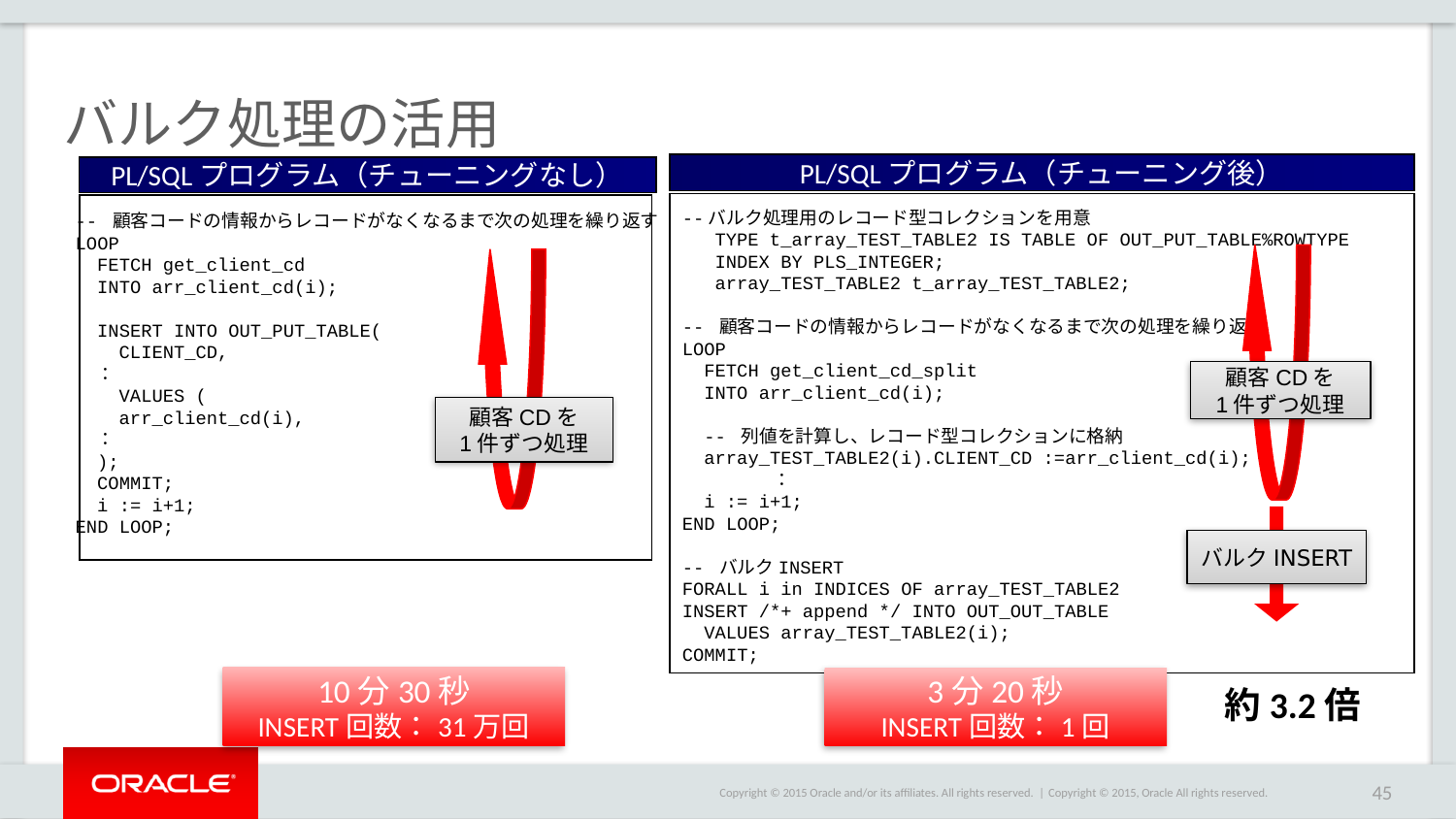

# バルク処理の活用
PL/SQLプログラム（チューニング後）
PL/SQLプログラム（チューニングなし）

--バルク処理用のレコード型コレクションを用意
   TYPE t_array_TEST_TABLE2 IS TABLE OF OUT_PUT_TABLE%ROWTYPE
   INDEX BY PLS_INTEGER;
   array_TEST_TABLE2 t_array_TEST_TABLE2;

-- 顧客コードの情報からレコードがなくなるまで次の処理を繰り返す
LOOP
  FETCH get_client_cd_split
  INTO arr_client_cd(i);

  -- 列値を計算し、レコード型コレクションに格納
  array_TEST_TABLE2(i).CLIENT_CD :=arr_client_cd(i);
　　　　　：
  i := i+1;
END LOOP;

-- バルクINSERT
FORALL i in INDICES OF array_TEST_TABLE2
INSERT /*+ append */ INTO OUT_OUT_TABLE
  VALUES array_TEST_TABLE2(i);
COMMIT;
-- 顧客コードの情報からレコードがなくなるまで次の処理を繰り返す
LOOP
  FETCH get_client_cd
  INTO arr_client_cd(i);

  INSERT INTO OUT_PUT_TABLE(
    CLIENT_CD,
    ：
    VALUES (
    arr_client_cd(i),
    ：
  );
  COMMIT;
  i := i+1;
END LOOP;

顧客CDを
1件ずつ処理
顧客CDを
1件ずつ処理

バルクINSERT
10分30秒
INSERT回数：31万回
3分20秒
INSERT回数：1回
約3.2倍
Copyright © 2015, Oracle All rights reserved.
45